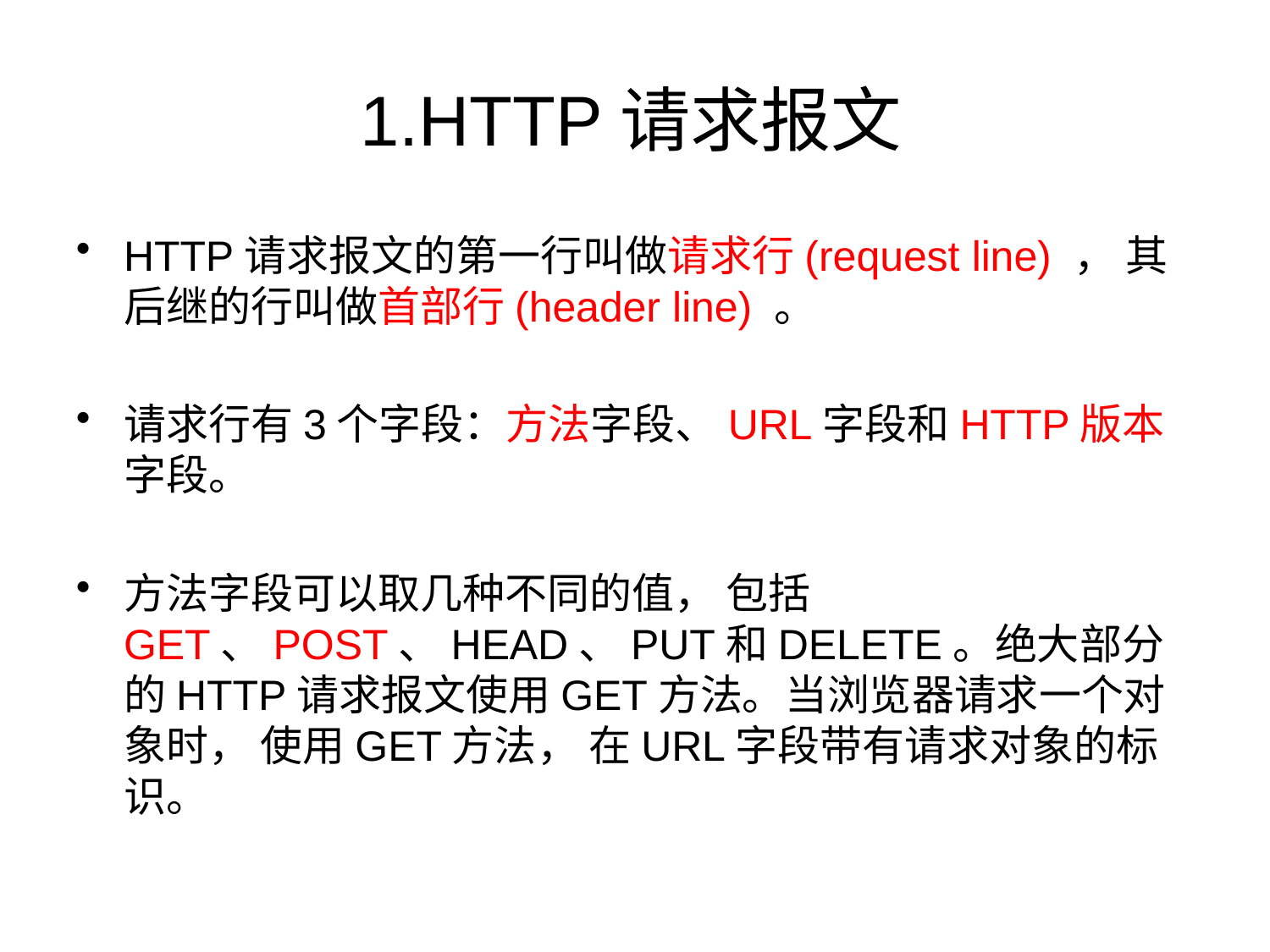

# 1.HTTP请求报文
HTTP请求报文的第一行叫做请求行(request line) ， 其后继的行叫做首部行(header line) 。

请求行有3个字段：方法字段、URL字段和HTTP版本字段。

方法字段可以取几种不同的值， 包括GET、POST、HEAD、PUT和DELETE。绝大部分的HTTP请求报文使用GET方法。当浏览器请求一个对象时， 使用GET方法， 在URL字段带有请求对象的标识。